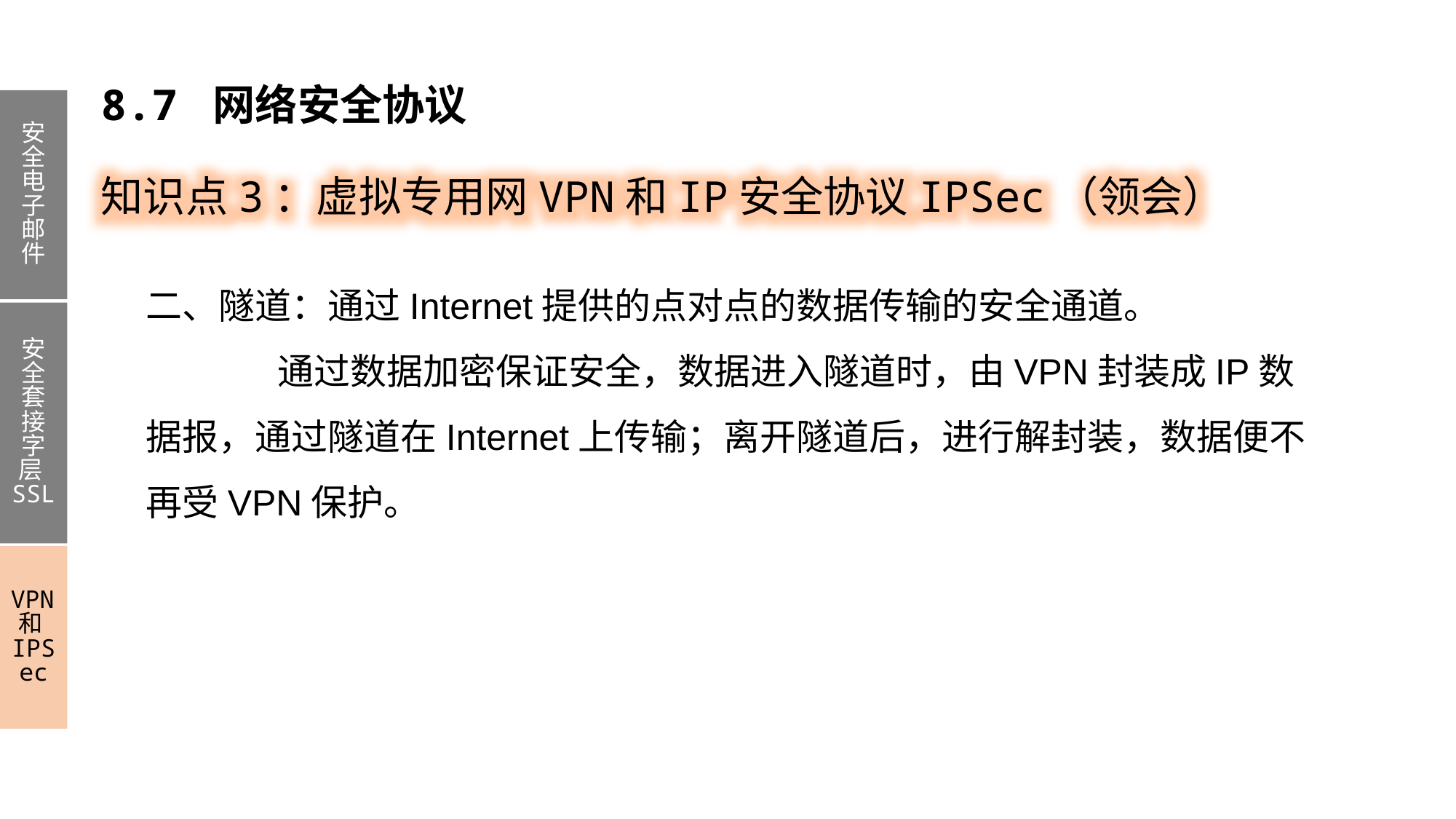

8.7 网络安全协议
安全电子邮件
安全套接字层SSL
VPN和IPSec
知识点3：虚拟专用网VPN和IP安全协议IPSec（领会）
二、隧道：通过Internet提供的点对点的数据传输的安全通道。
               通过数据加密保证安全，数据进入隧道时，由VPN封装成IP数据报，通过隧道在Internet上传输；离开隧道后，进行解封装，数据便不再受VPN保护。